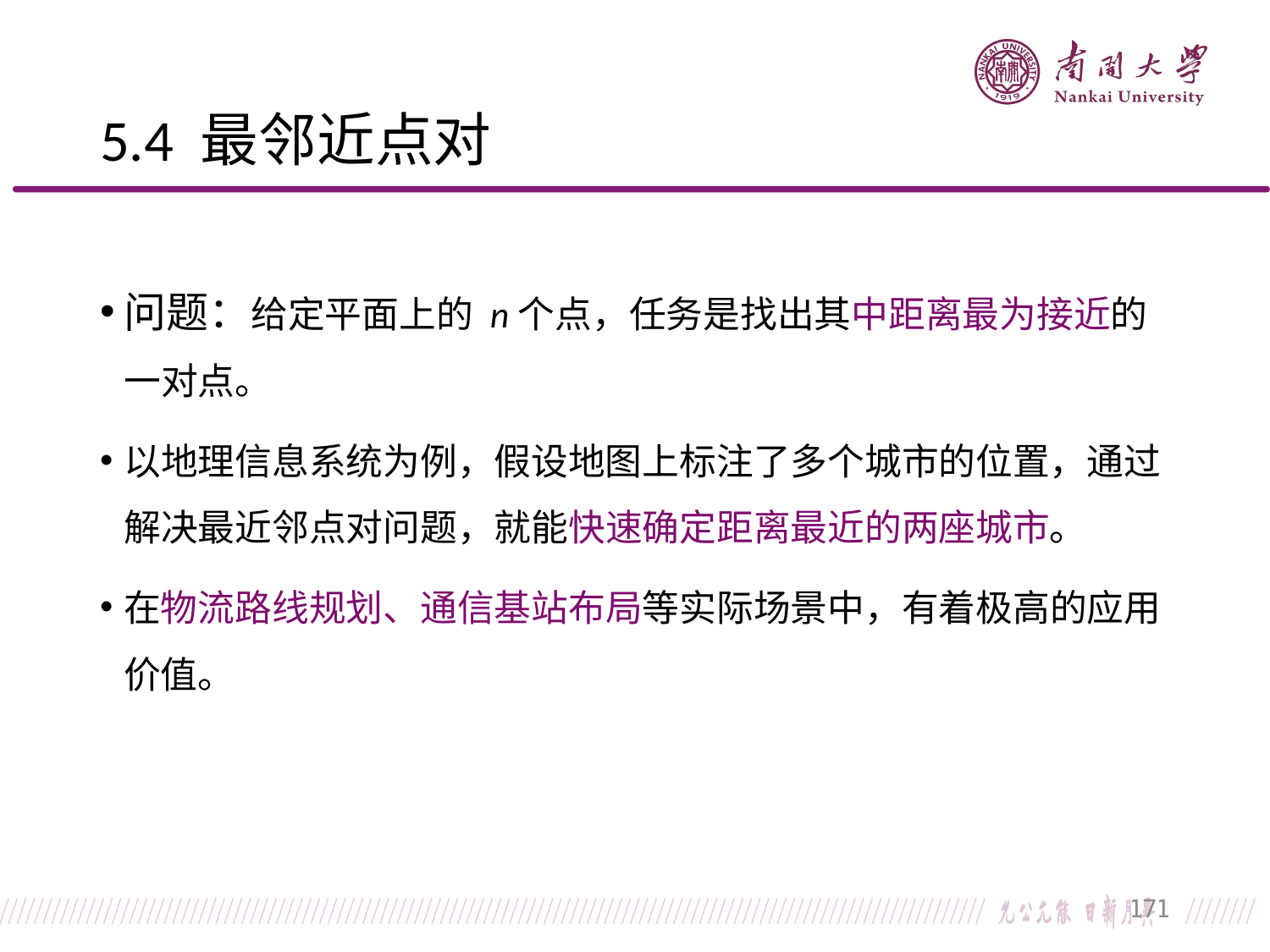

# 5.4 最邻近点对
问题：给定平面上的 ​n个点，任务是找出其中距离最为接近的一对点。
以地理信息系统为例，假设地图上标注了多个城市的位置，通过解决最近邻点对问题，就能快速确定距离最近的两座城市。
在物流路线规划、通信基站布局等实际场景中，有着极高的应用价值。
171